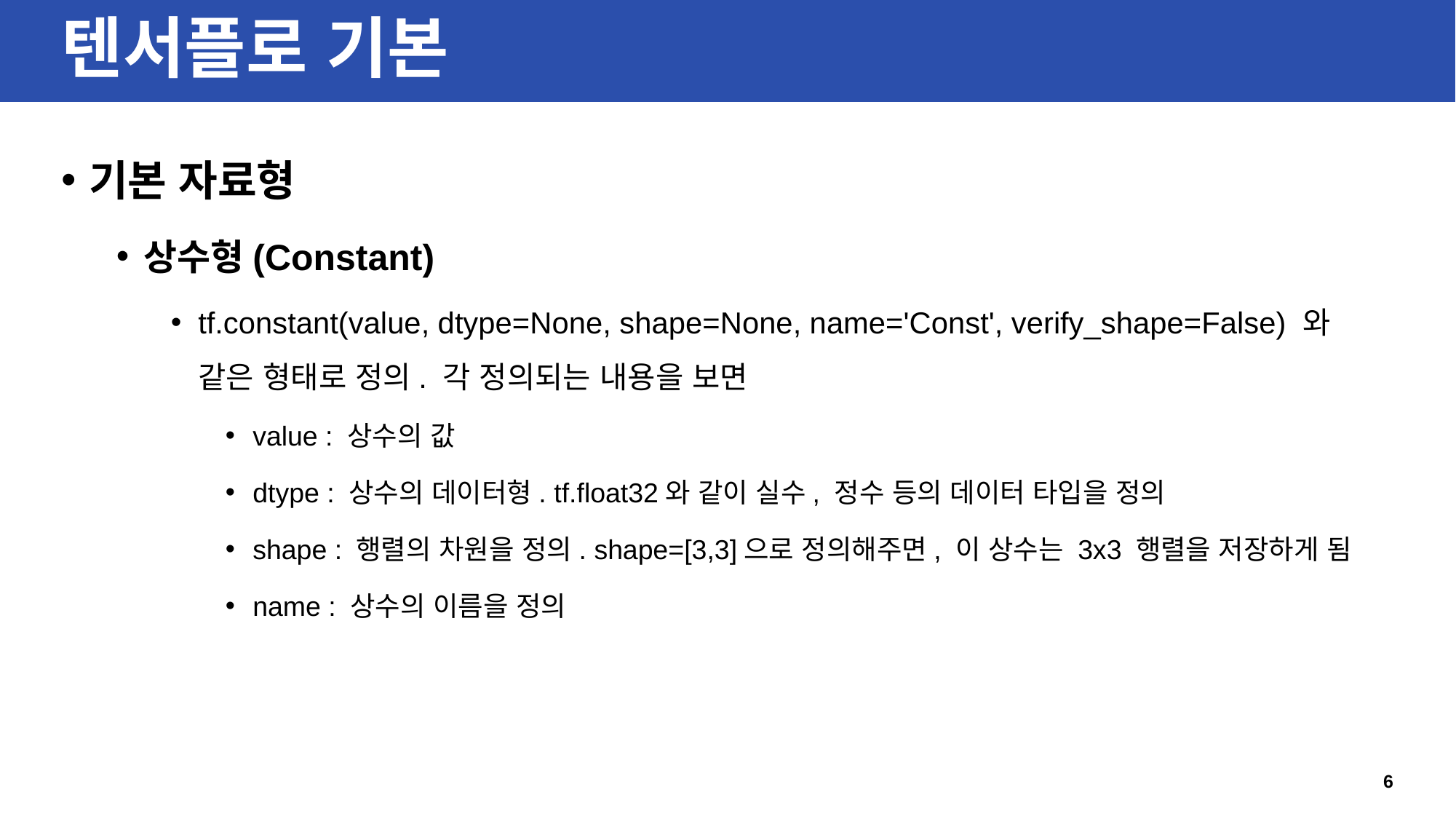

# 텐서플로 기본
기본 자료형
상수형(Constant)
tf.constant(value, dtype=None, shape=None, name='Const', verify_shape=False) 와 같은 형태로 정의. 각 정의되는 내용을 보면
value : 상수의 값
dtype : 상수의 데이터형. tf.float32와 같이 실수, 정수 등의 데이터 타입을 정의
shape : 행렬의 차원을 정의. shape=[3,3]으로 정의해주면, 이 상수는 3x3 행렬을 저장하게 됨
name : 상수의 이름을 정의
6